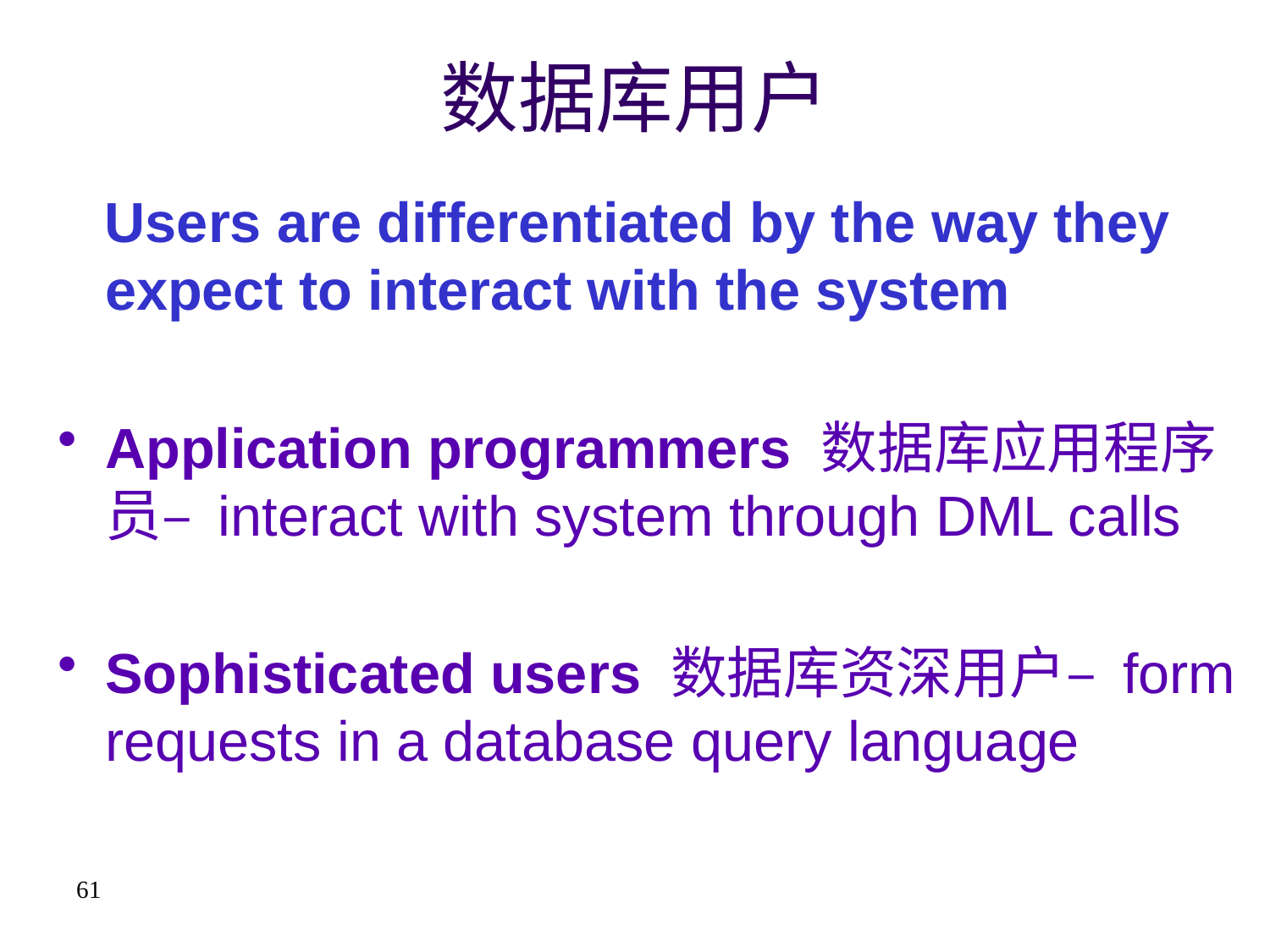

# 数据库用户
   Users are differentiated by the way they expect to interact with the system

Application programmers 数据库应用程序员– interact with system through DML calls

Sophisticated users 数据库资深用户– form requests in a database query language

61